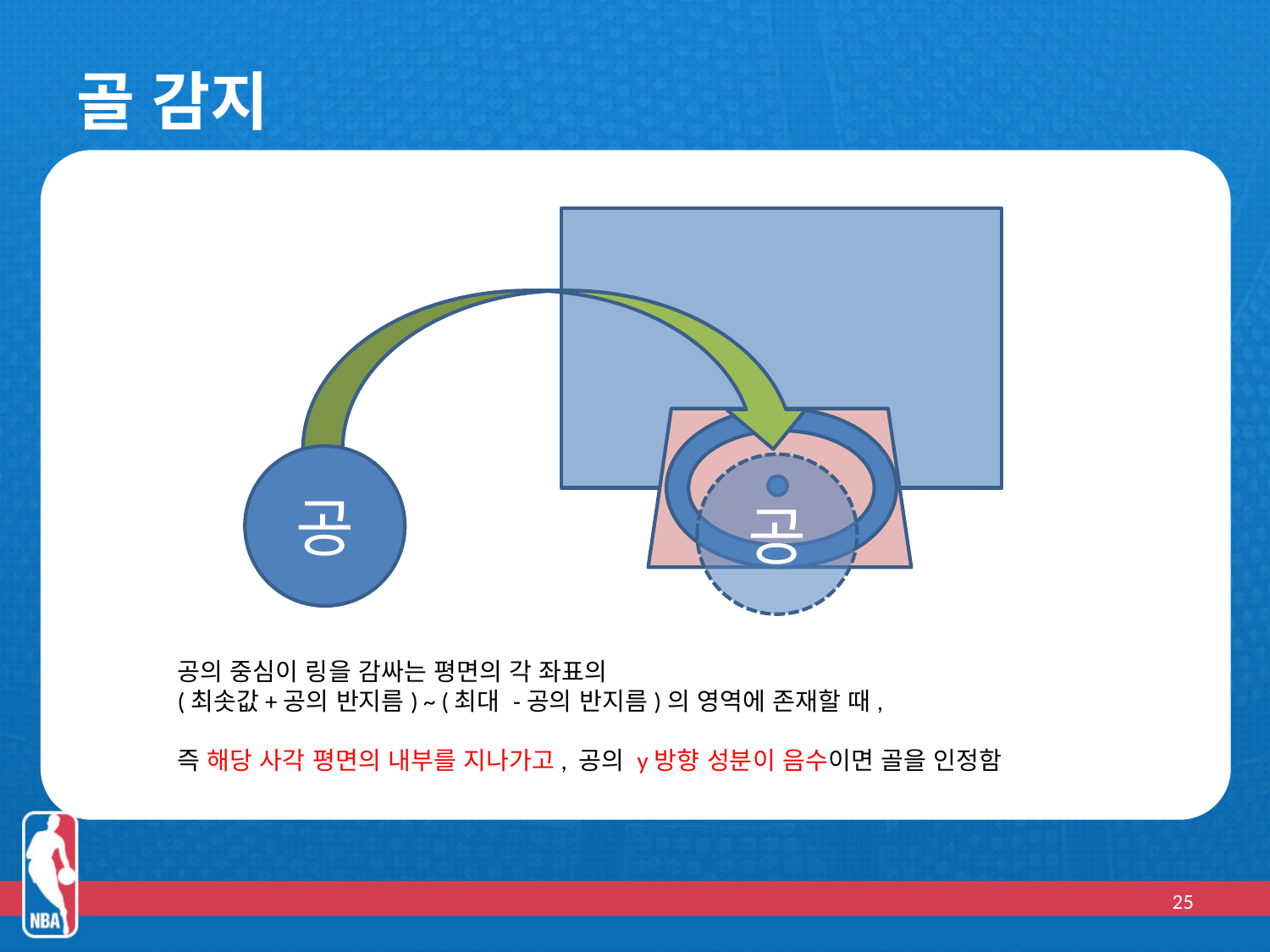

# 골 감지

공
공

공의 중심이 링을 감싸는 평면의 각 좌표의
(최솟값+공의 반지름) ~ (최대 -공의 반지름)의 영역에 존재할 때,

즉 해당 사각 평면의 내부를 지나가고, 공의 y방향 성분이 음수이면 골을 인정함

25